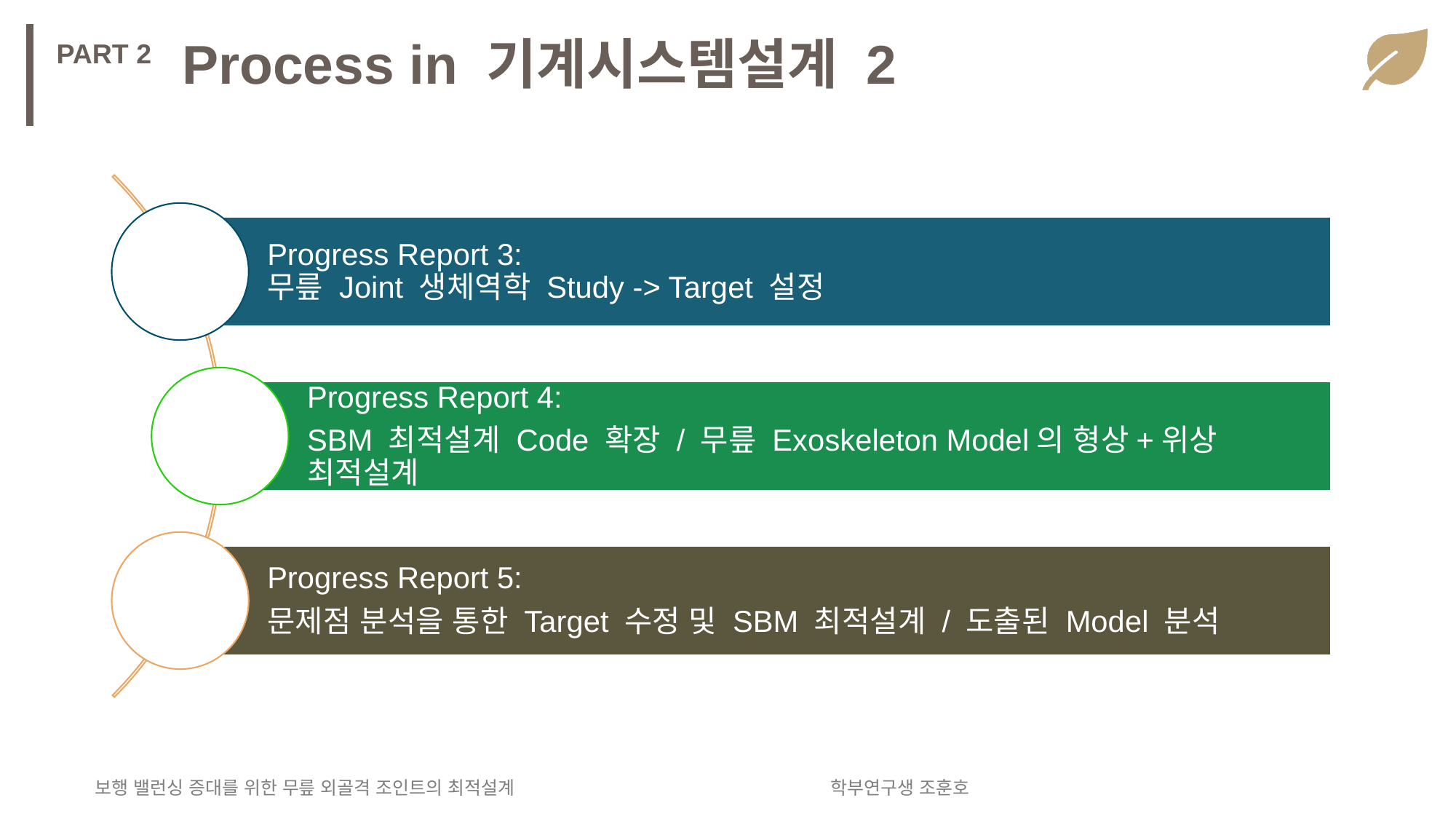

Process in 기계시스템설계 2
PART 2
Progress Report 3:
무릎 Joint 생체역학 Study -> Target 설정
Progress Report 4:
SBM 최적설계 Code 확장 / 무릎 Exoskeleton Model의 형상+위상 최적설계
Progress Report 5:
문제점 분석을 통한 Target 수정 및 SBM 최적설계 / 도출된 Model 분석
보행 밸런싱 증대를 위한 무릎 외골격 조인트의 최적설계
학부연구생 조훈호